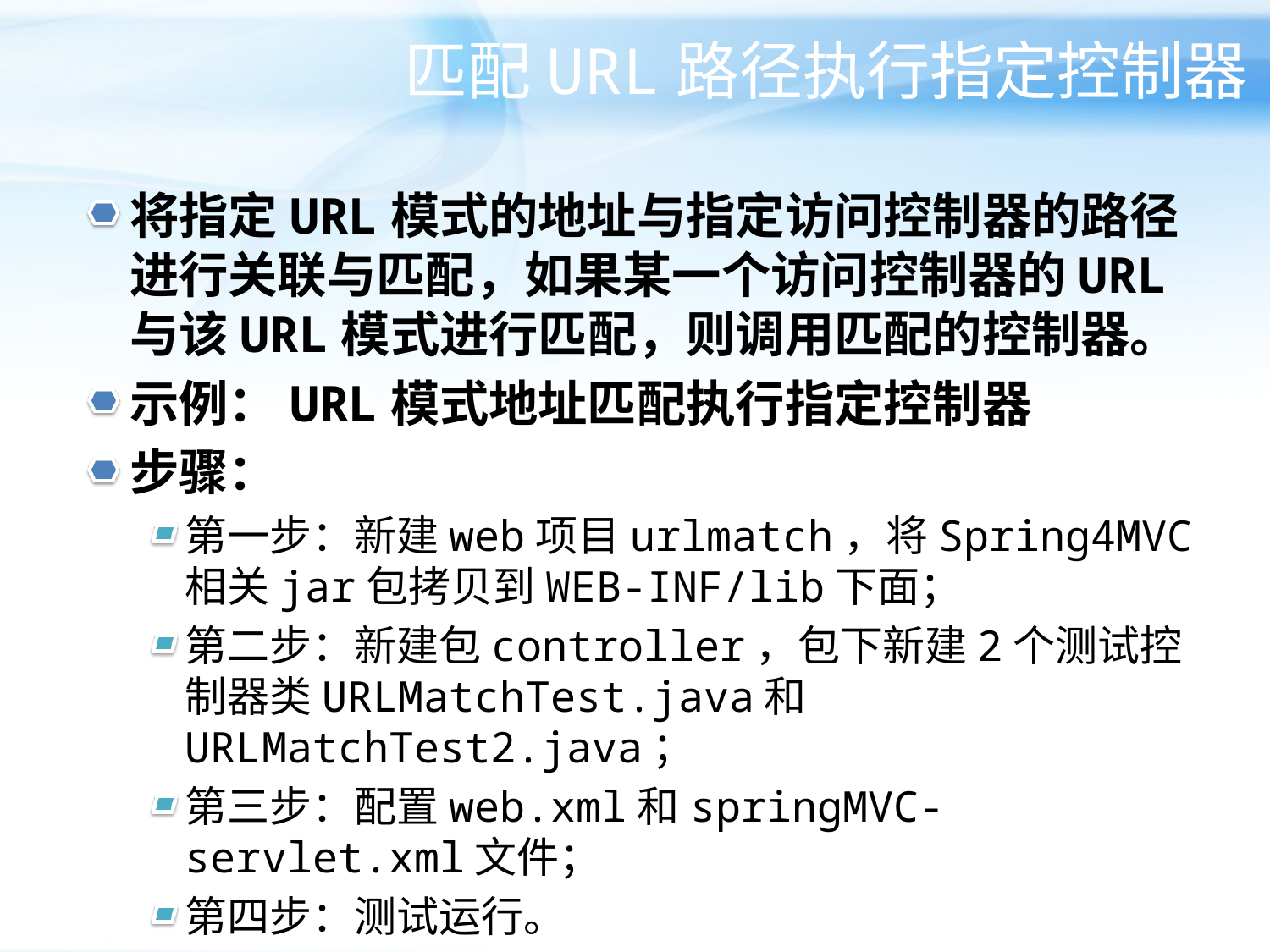

# 匹配URL路径执行指定控制器
将指定URL模式的地址与指定访问控制器的路径进行关联与匹配，如果某一个访问控制器的URL与该URL模式进行匹配，则调用匹配的控制器。
示例：URL模式地址匹配执行指定控制器
步骤：
第一步：新建web项目urlmatch，将Spring4MVC相关jar包拷贝到WEB-INF/lib下面；
第二步：新建包controller，包下新建2个测试控制器类URLMatchTest.java和URLMatchTest2.java；
第三步：配置web.xml和springMVC-servlet.xml文件；
第四步：测试运行。